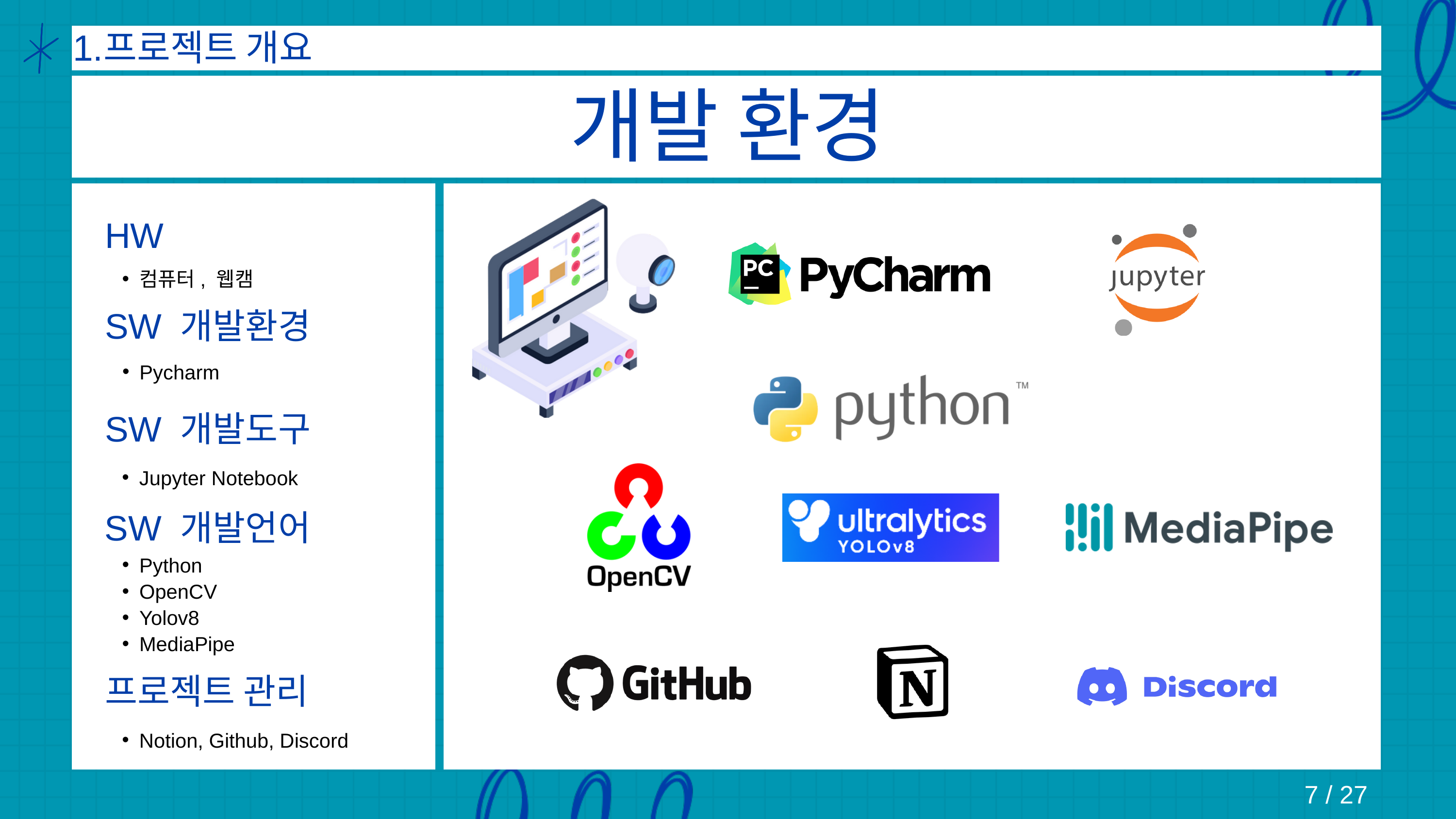

프로젝트 개요

개발 환경

HW

컴퓨터, 웹캠
SW 개발환경
Pycharm

SW 개발도구
Jupyter Notebook

SW 개발언어

Python
OpenCV
Yolov8
MediaPipe

프로젝트 관리

Notion, Github, Discord

7 / 27